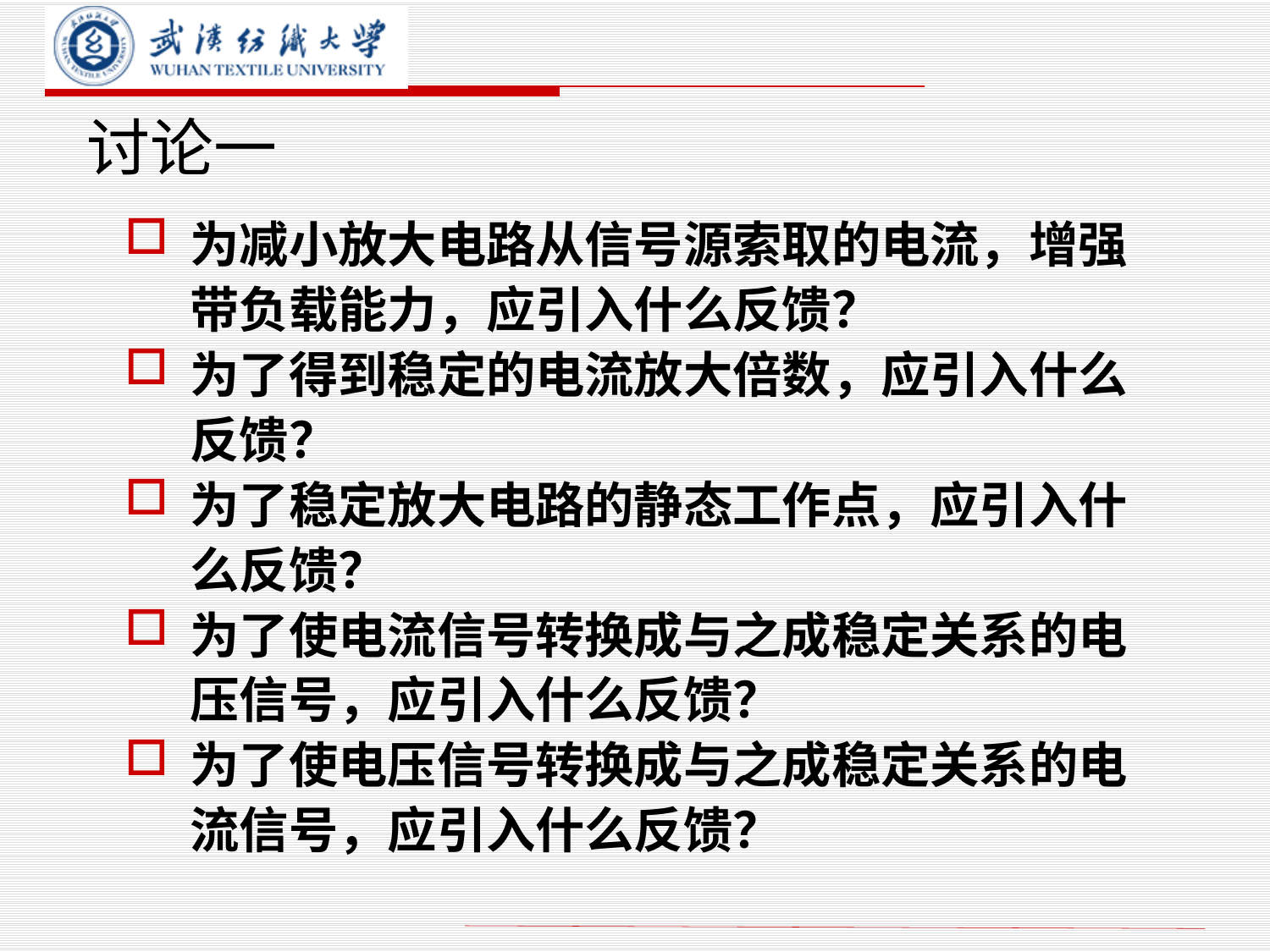

# 讨论一
为减小放大电路从信号源索取的电流，增强带负载能力，应引入什么反馈？
为了得到稳定的电流放大倍数，应引入什么反馈？
为了稳定放大电路的静态工作点，应引入什么反馈？
为了使电流信号转换成与之成稳定关系的电压信号，应引入什么反馈？
为了使电压信号转换成与之成稳定关系的电流信号，应引入什么反馈？